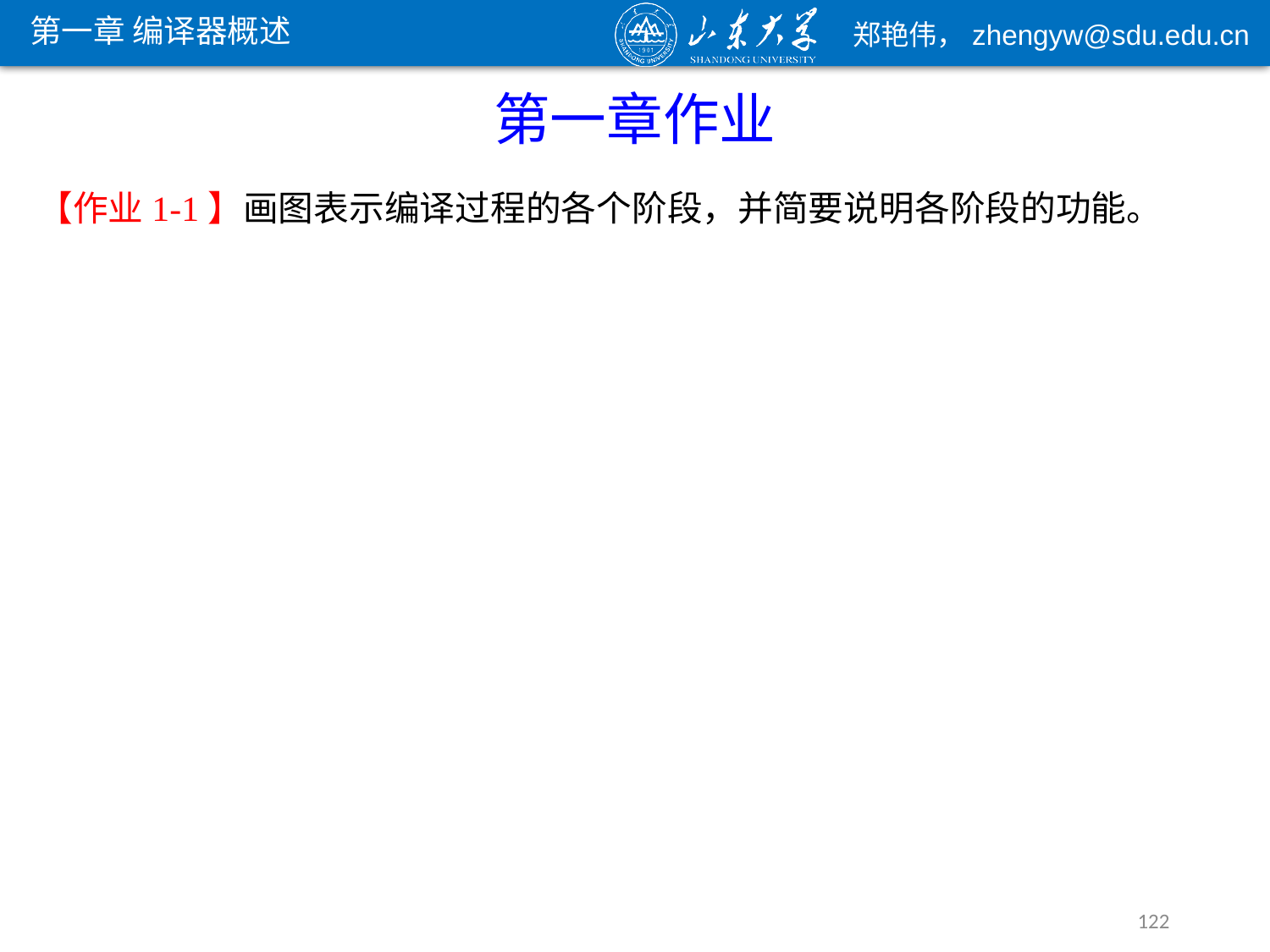

第一章 编译器概述
第一章作业
【作业1-1】画图表示编译过程的各个阶段，并简要说明各阶段的功能。
122